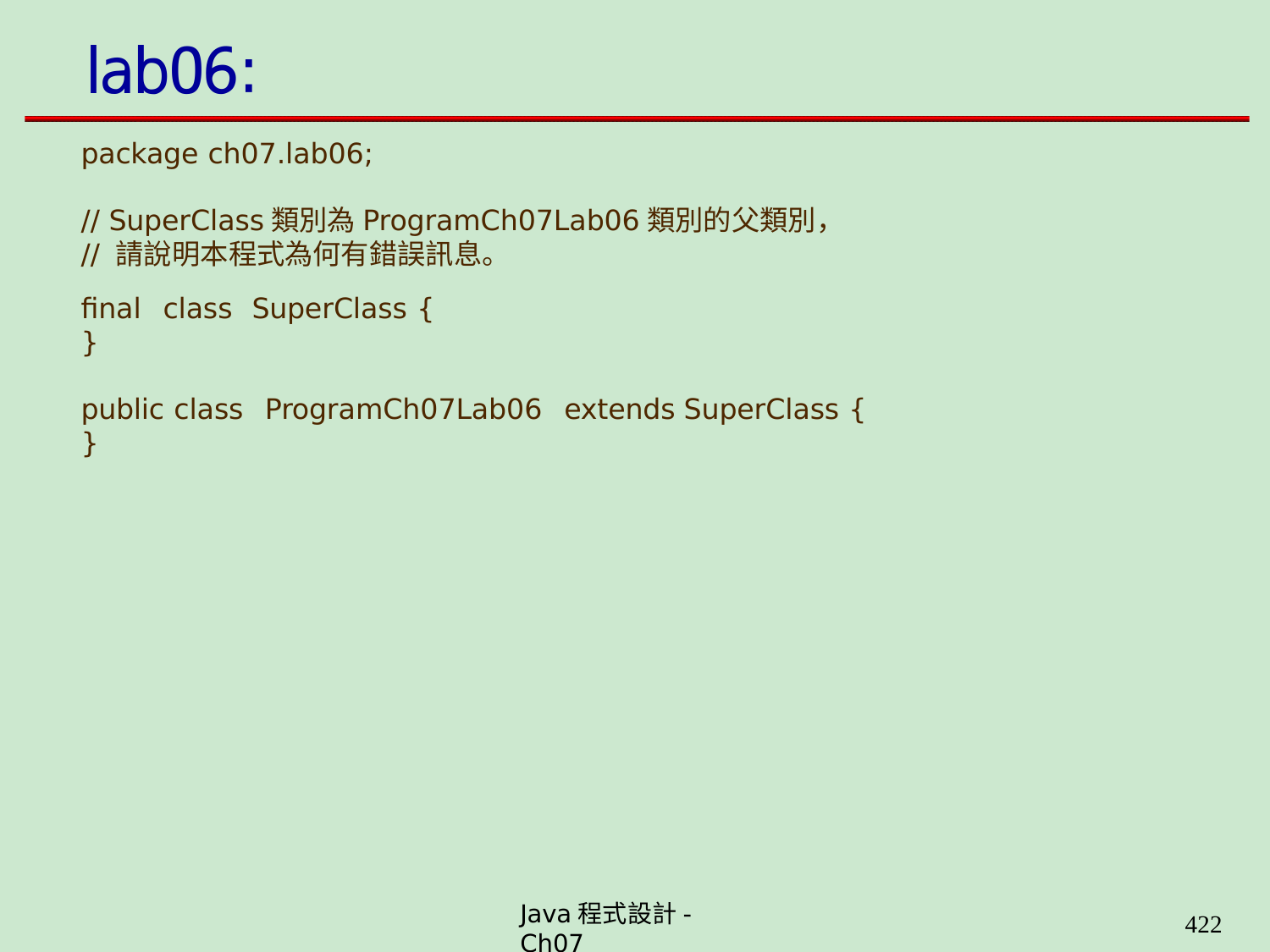

# lab06:
package ch07.lab06;

// SuperClass類別為ProgramCh07Lab06類別的父類別，
// 請說明本程式為何有錯誤訊息。

final	class	SuperClass {
}

public class	ProgramCh07Lab06	extends SuperClass {
}
Java程式設計-Ch07
422